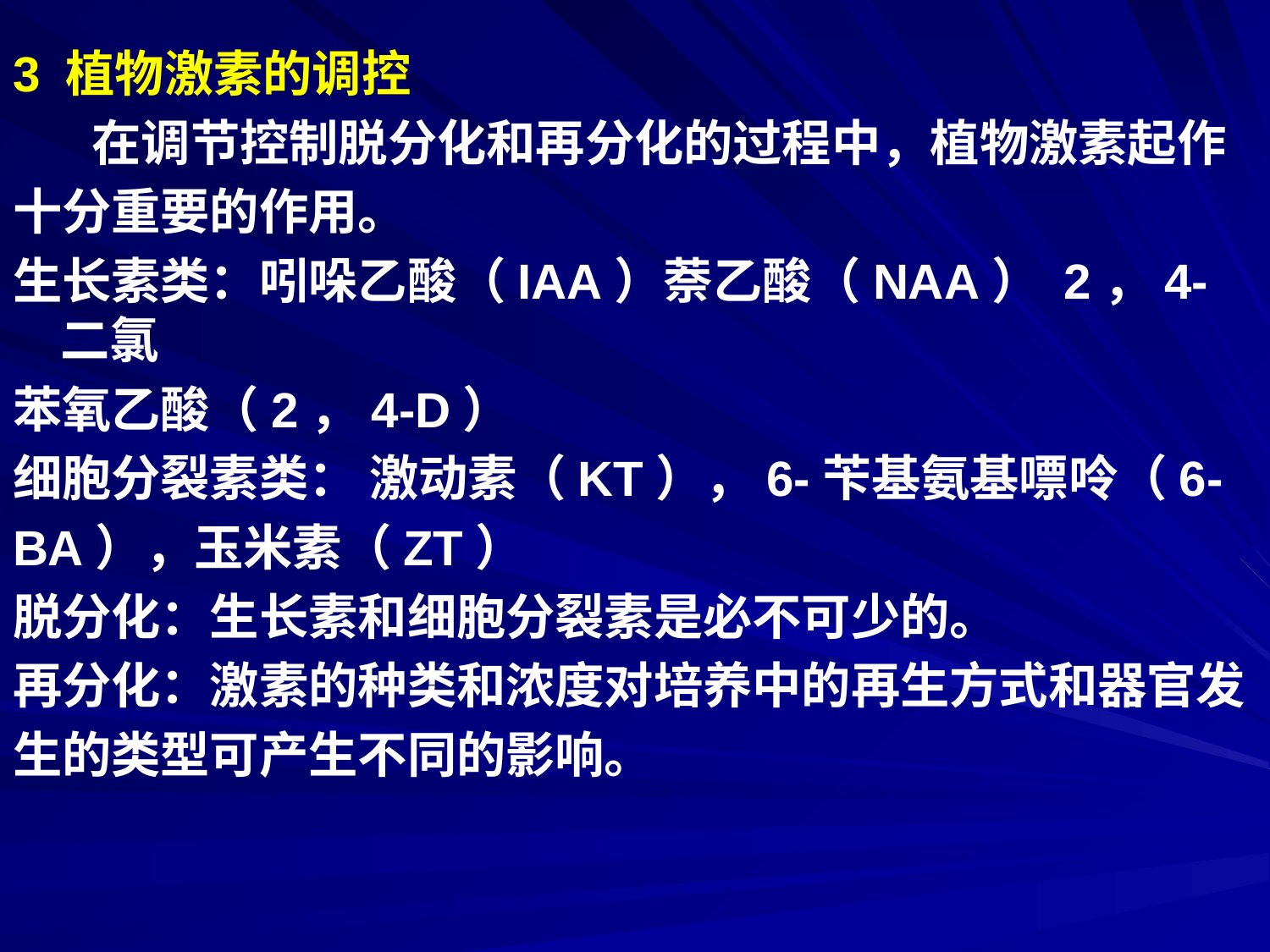

#
3 植物激素的调控
      在调节控制脱分化和再分化的过程中，植物激素起作
十分重要的作用。
生长素类：吲哚乙酸（IAA）萘乙酸（NAA） 2，4-二氯
苯氧乙酸（2，4-D）
细胞分裂素类： 激动素（KT），6-苄基氨基嘌呤（6-
BA），玉米素（ZT）
脱分化：生长素和细胞分裂素是必不可少的。
再分化：激素的种类和浓度对培养中的再生方式和器官发
生的类型可产生不同的影响。